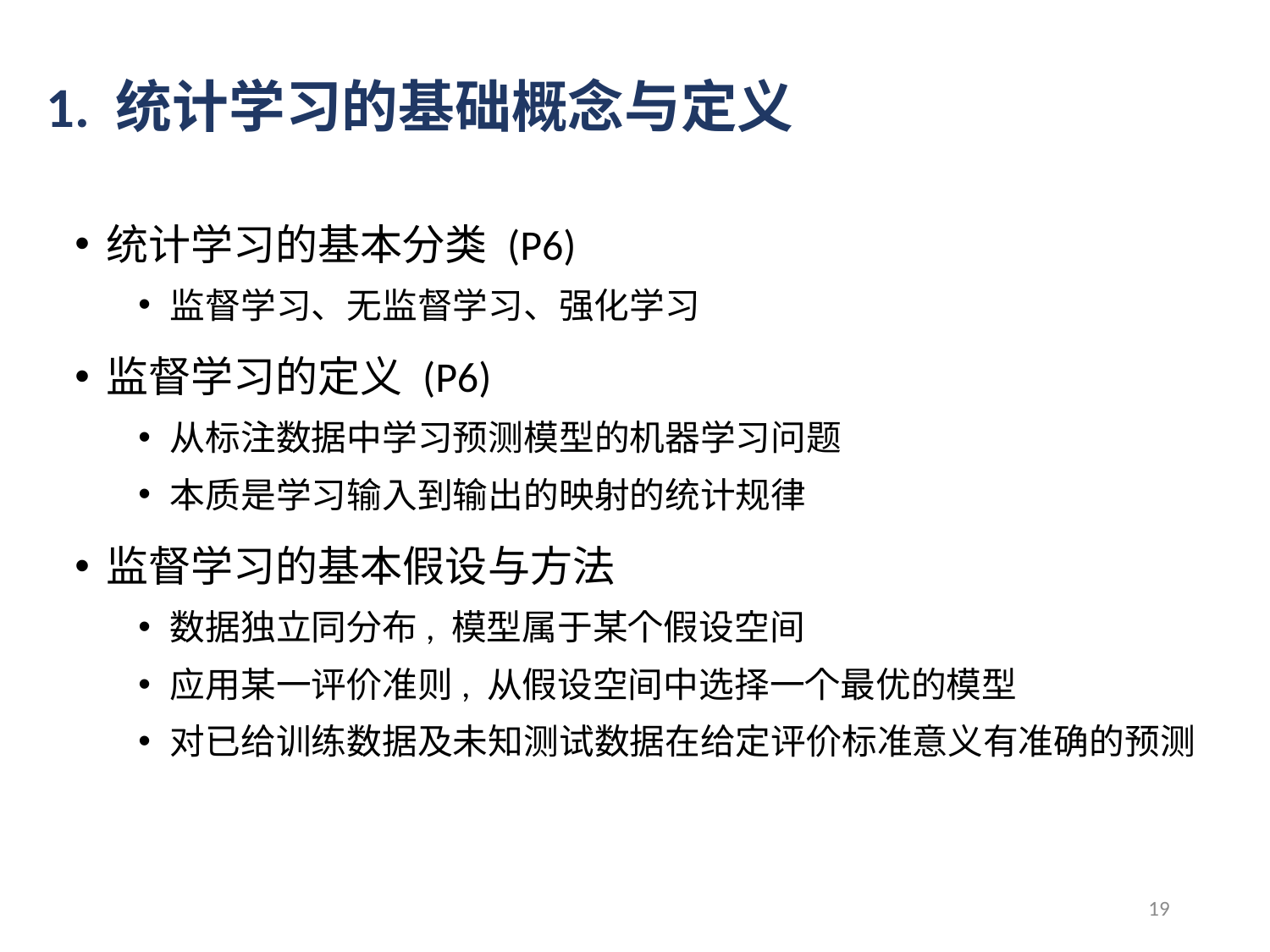

# 1. 统计学习的基础概念与定义
统计学习的基本分类 (P6)
监督学习、无监督学习、强化学习
监督学习的定义 (P6)
从标注数据中学习预测模型的机器学习问题
本质是学习输入到输出的映射的统计规律
监督学习的基本假设与方法
数据独立同分布, 模型属于某个假设空间
应用某一评价准则, 从假设空间中选择一个最优的模型
对已给训练数据及未知测试数据在给定评价标准意义有准确的预测
19